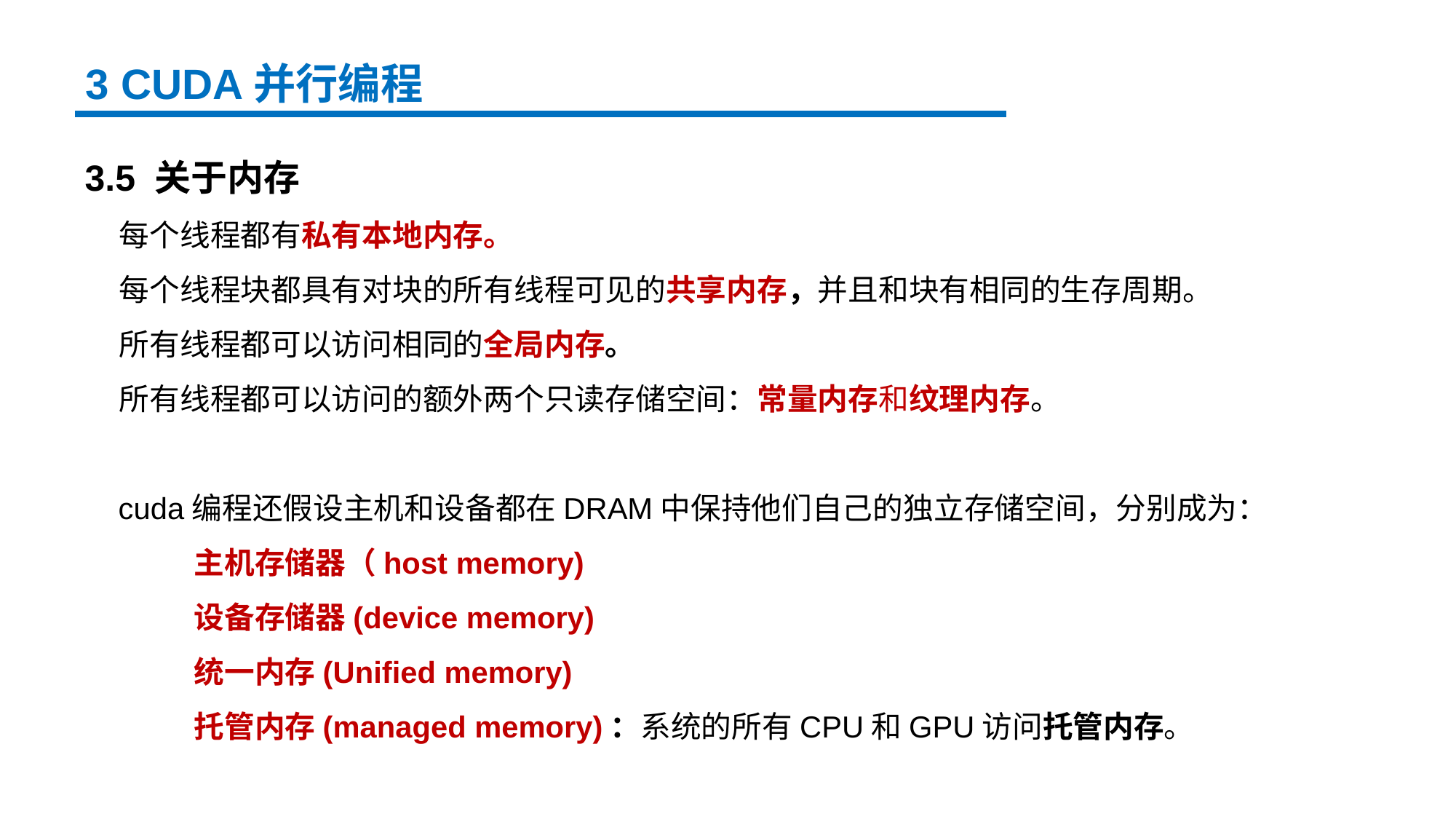

3 CUDA并行编程
3.5 关于内存
    每个线程都有私有本地内存。
    每个线程块都具有对块的所有线程可见的共享内存，并且和块有相同的生存周期。
    所有线程都可以访问相同的全局内存。
    所有线程都可以访问的额外两个只读存储空间：常量内存和纹理内存。

    cuda编程还假设主机和设备都在DRAM中保持他们自己的独立存储空间，分别成为：
	主机存储器（host memory)
	设备存储器(device memory)
	统一内存(Unified memory)
	托管内存(managed memory)：系统的所有CPU和GPU访问托管内存。